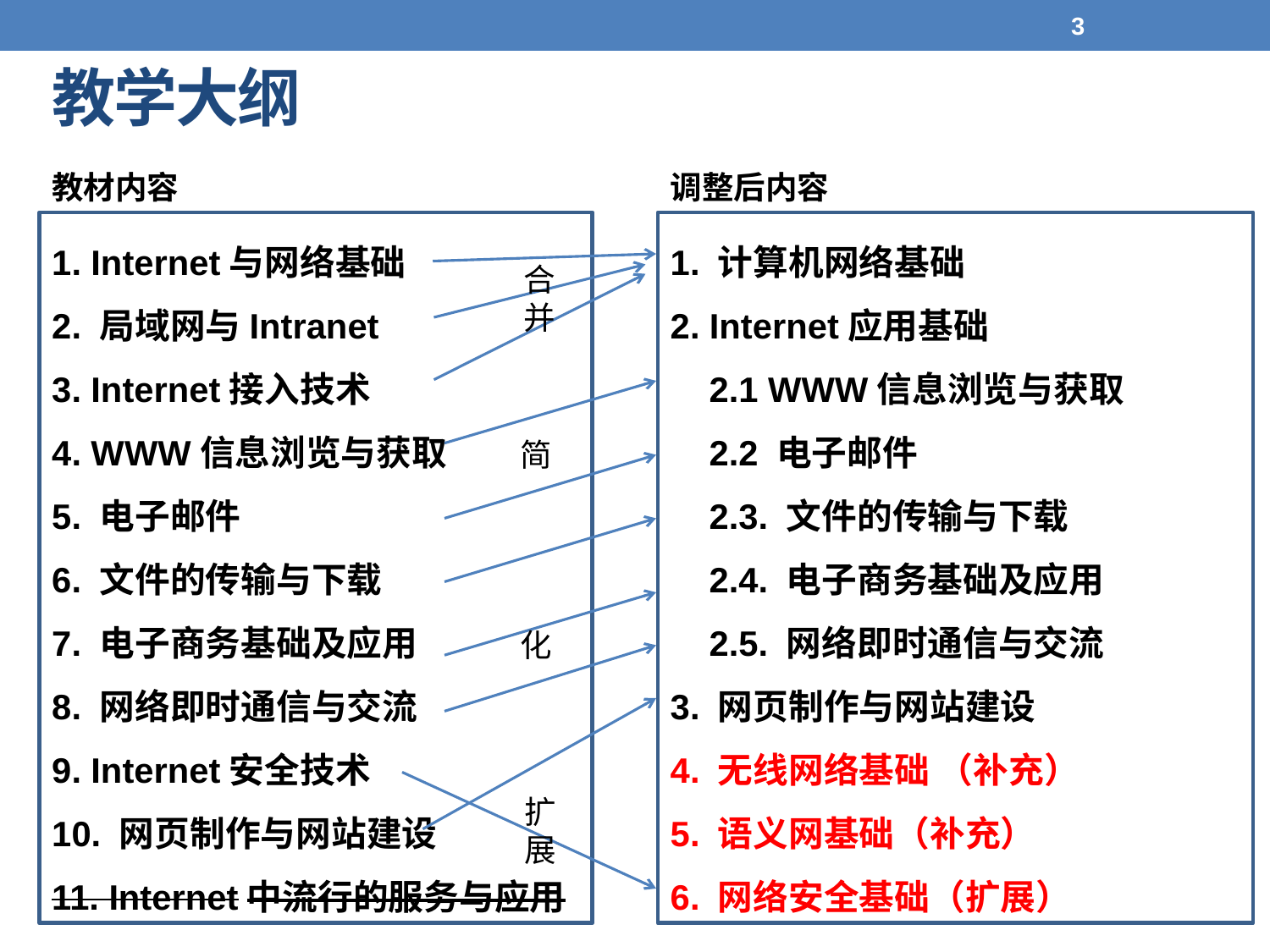

3
教学大纲
教材内容
调整后内容
1. Internet与网络基础
2. 局域网与Intranet
3. Internet接入技术
4. WWW信息浏览与获取
5. 电子邮件
6. 文件的传输与下载
7. 电子商务基础及应用
8. 网络即时通信与交流
9. Internet安全技术
10. 网页制作与网站建设
11. Internet中流行的服务与应用
1. 计算机网络基础
2. Internet应用基础
    2.1 WWW信息浏览与获取
    2.2 电子邮件
    2.3. 文件的传输与下载
    2.4. 电子商务基础及应用
    2.5. 网络即时通信与交流
3. 网页制作与网站建设
4. 无线网络基础 （补充）
5. 语义网基础（补充）
6. 网络安全基础（扩展）
合并
简

化
扩展